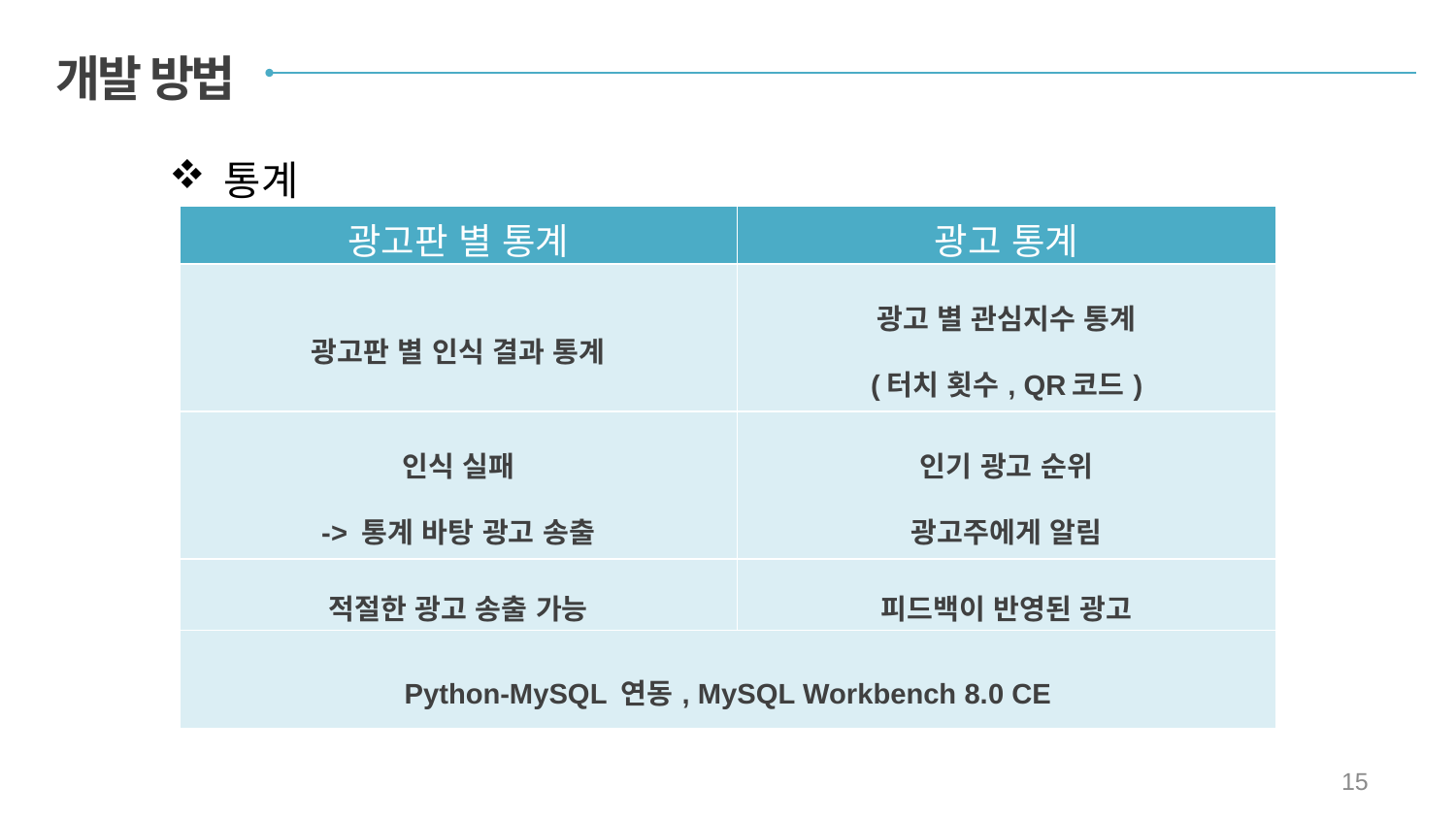

개발 방법
통계
| 광고판 별 통계 | 광고 통계 |
| --- | --- |
| 광고판 별 인식 결과 통계 | 광고 별 관심지수 통계 (터치 횟수, QR코드) |
| 인식 실패 -> 통계 바탕 광고 송출 | 인기 광고 순위 광고주에게 알림 |
| 적절한 광고 송출 가능 | 피드백이 반영된 광고 |
| Python-MySQL 연동, MySQL Workbench 8.0 CE |  |
15